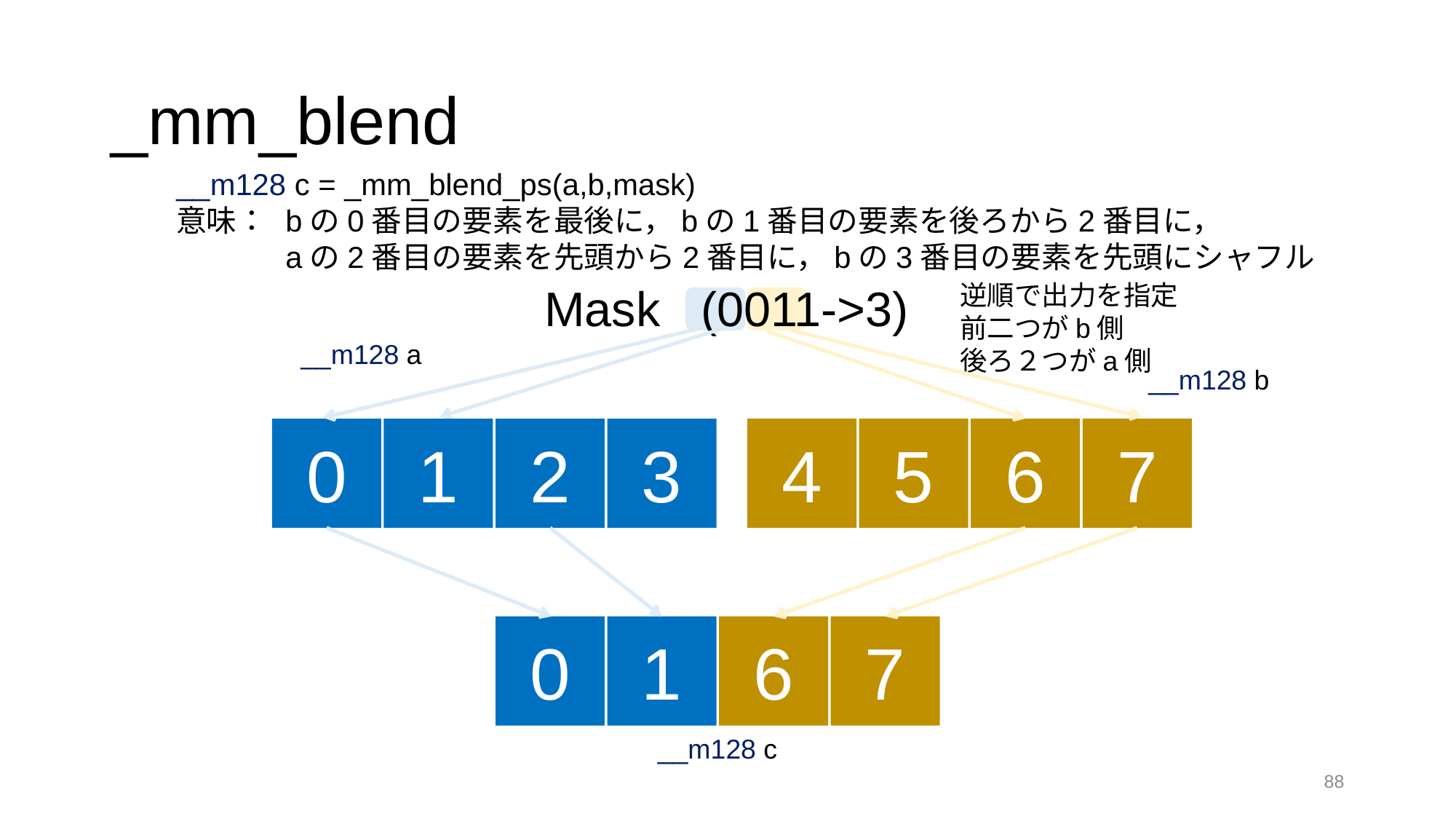

# _mm_blend
__m128 c = _mm_blend_ps(a,b,mask)
意味：	bの0番目の要素を最後に，bの1番目の要素を後ろから2番目に，
	aの2番目の要素を先頭から2番目に，bの3番目の要素を先頭にシャフル
逆順で出力を指定
前二つがb側
後ろ２つがa側
             Mask   (0011->3)

__m128 a
__m128 b
0
1
2
3
4
5
6
7
0
1
6
7
__m128 c
88